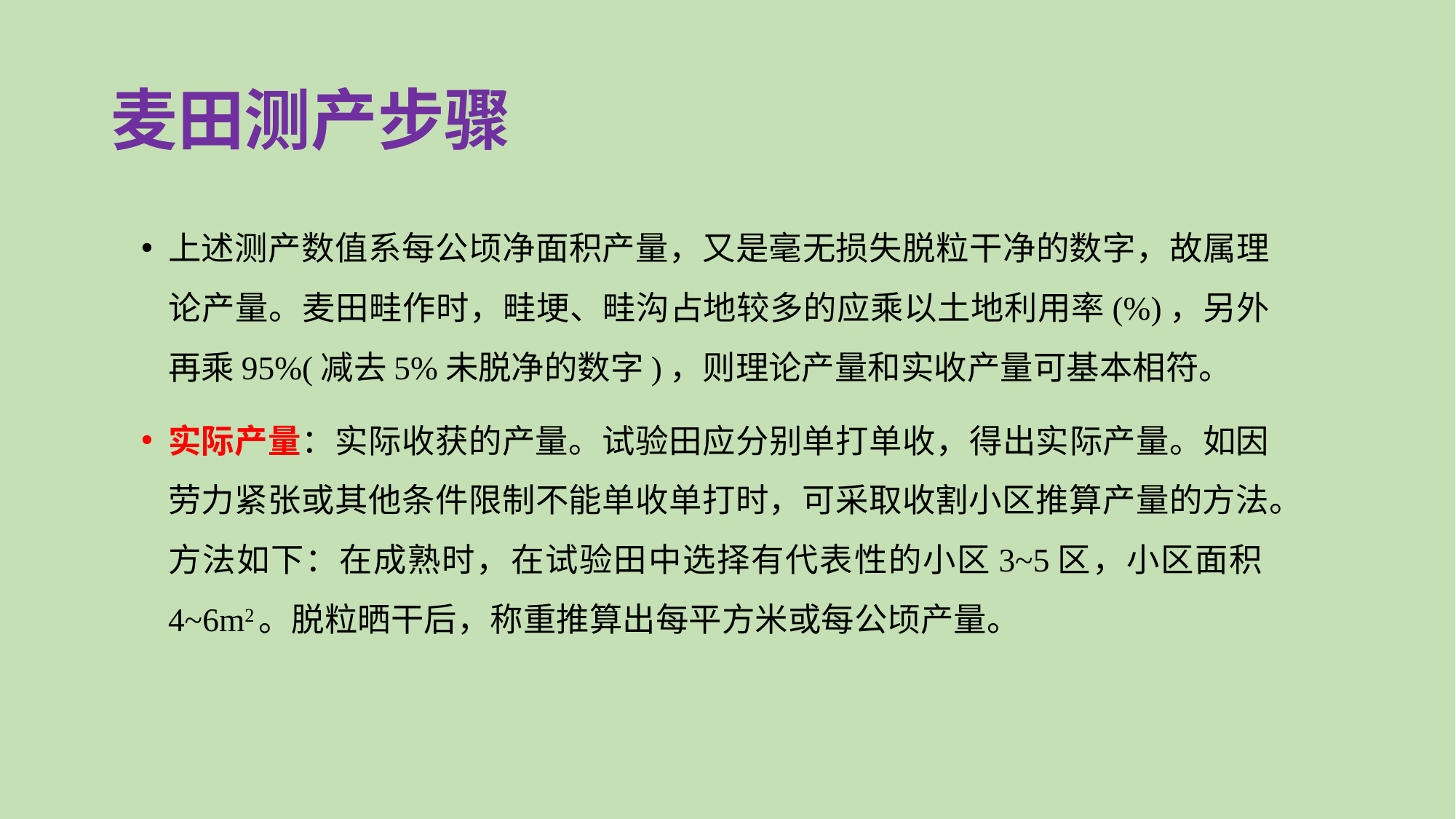

# 麦田测产步骤
上述测产数值系每公顷净面积产量，又是毫无损失脱粒干净的数字，故属理论产量。麦田畦作时，畦埂、畦沟占地较多的应乘以土地利用率(%)，另外再乘95%(减去5%未脱净的数字)，则理论产量和实收产量可基本相符。
实际产量：实际收获的产量。试验田应分别单打单收，得出实际产量。如因劳力紧张或其他条件限制不能单收单打时，可采取收割小区推算产量的方法。方法如下：在成熟时，在试验田中选择有代表性的小区3~5区，小区面积4~6m2。脱粒晒干后，称重推算出每平方米或每公顷产量。